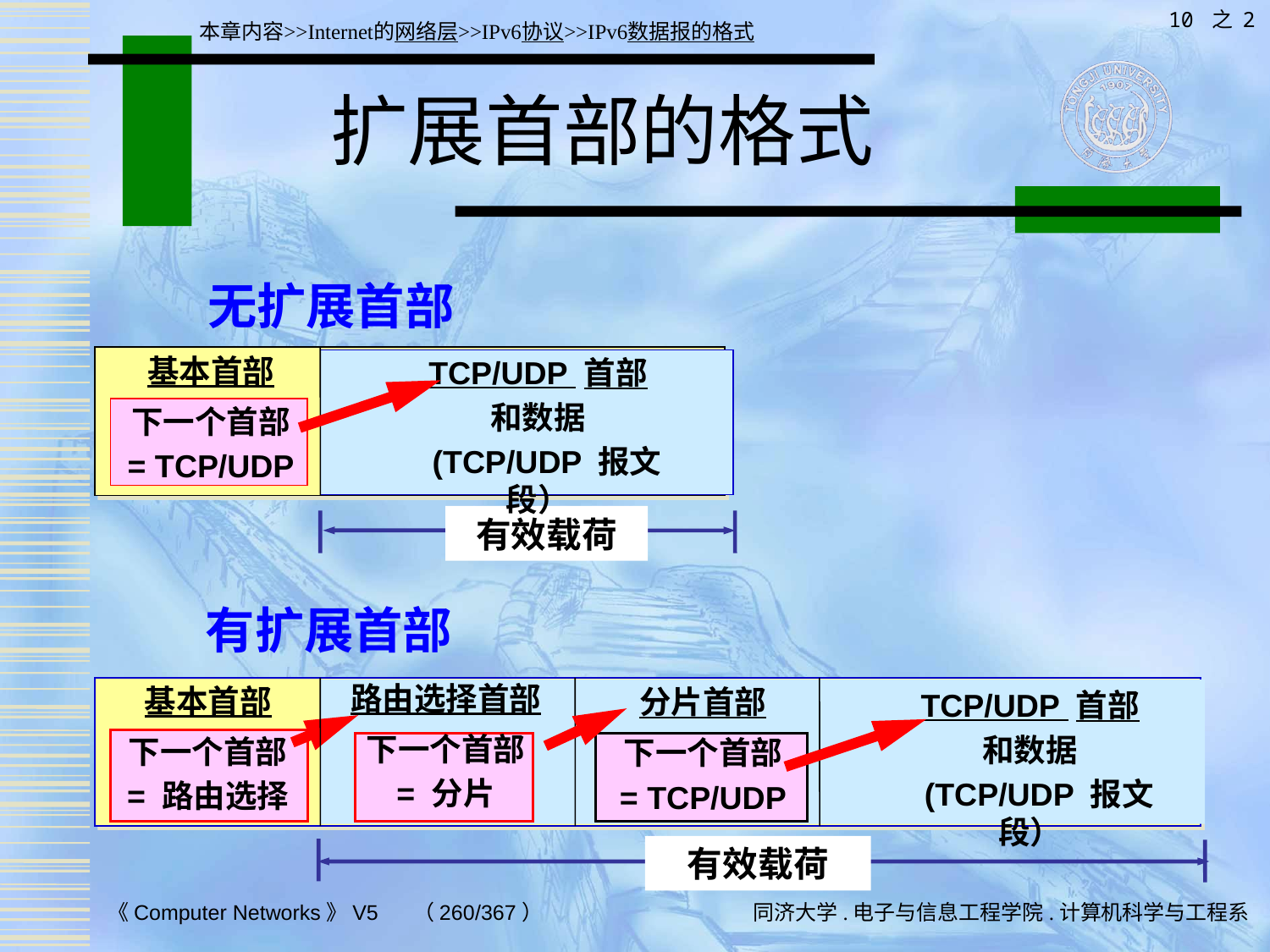

10 之 2
本章内容>>Internet的网络层>>IPv6协议>>IPv6数据报的格式
# 扩展首部的格式
无扩展首部
基本首部
下一个首部
= TCP/UDP
TCP/UDP 首部
和数据
  (TCP/UDP 报文段）

有效载荷

有扩展首部
路由选择首部
下一个首部
= 分片
基本首部
下一个首部
= 路由选择
分片首部
下一个首部
= TCP/UDP

TCP/UDP 首部
和数据
  (TCP/UDP 报文段）

有效载荷